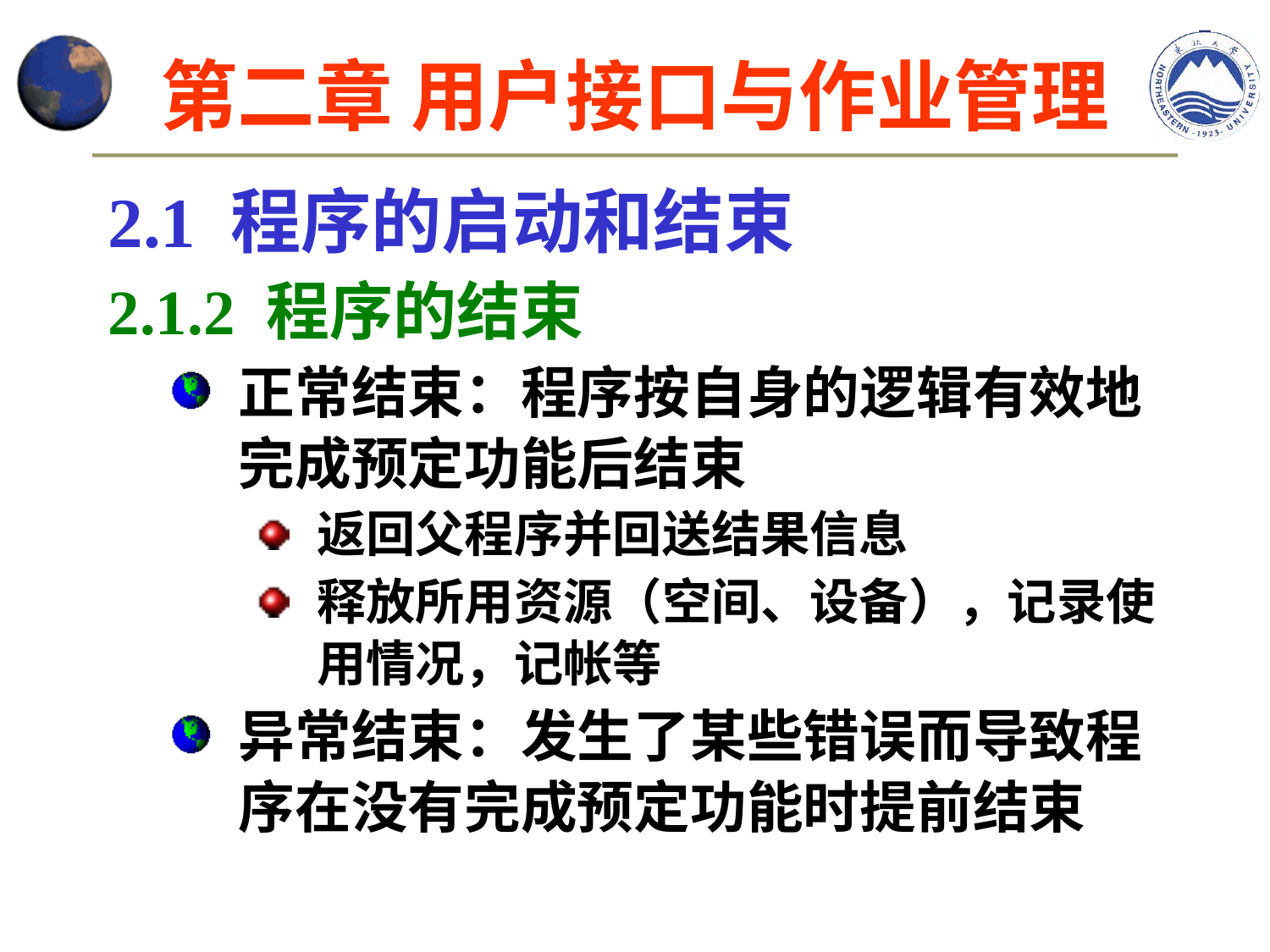

# 第二章 用户接口与作业管理
2.1 程序的启动和结束
2.1.2 程序的结束
正常结束：程序按自身的逻辑有效地完成预定功能后结束
返回父程序并回送结果信息
释放所用资源（空间、设备），记录使用情况，记帐等
异常结束：发生了某些错误而导致程序在没有完成预定功能时提前结束